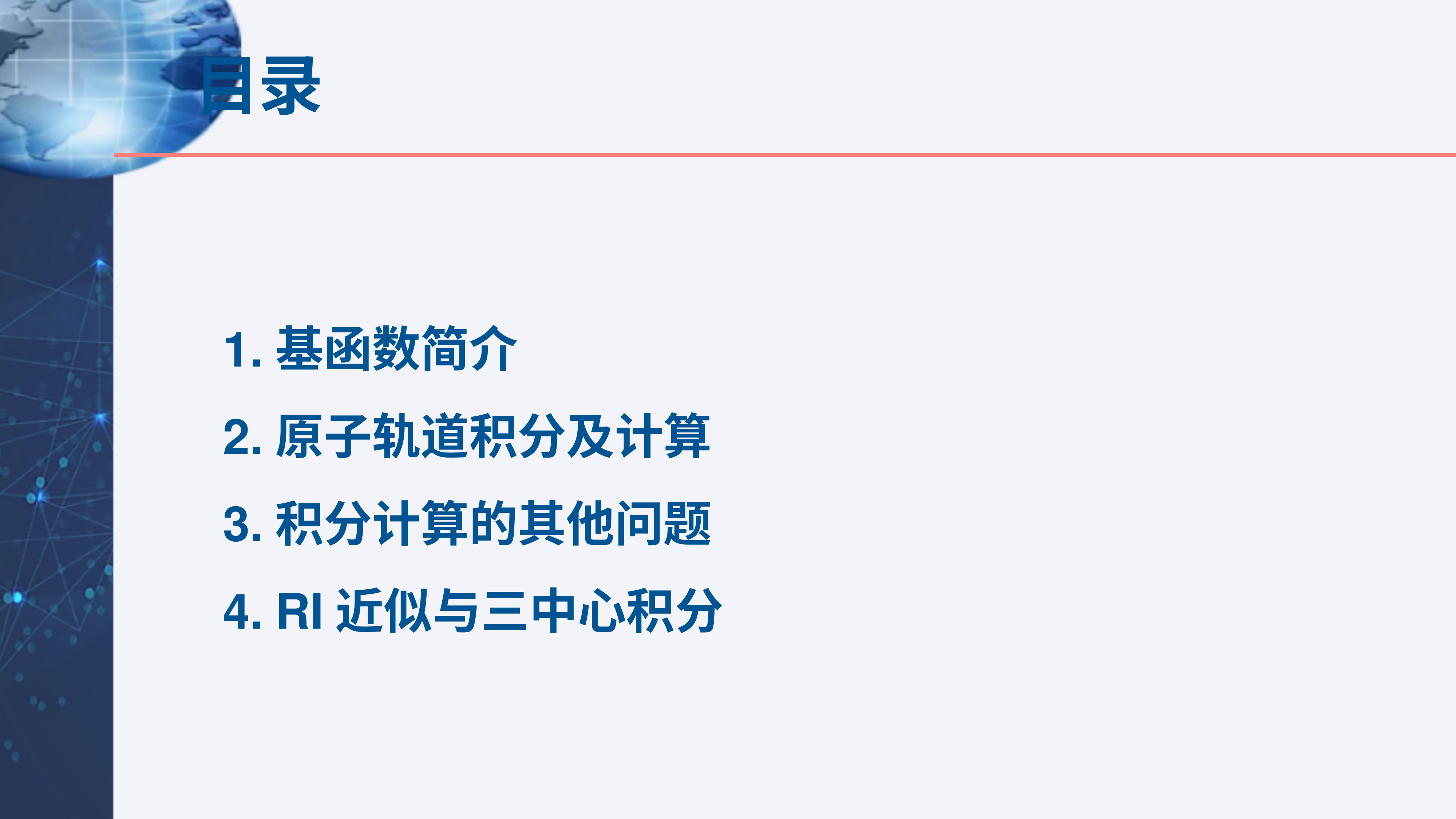

# 目录

基函数简介
原子轨道积分及计算
积分计算的其他问题
RI近似与三中心积分